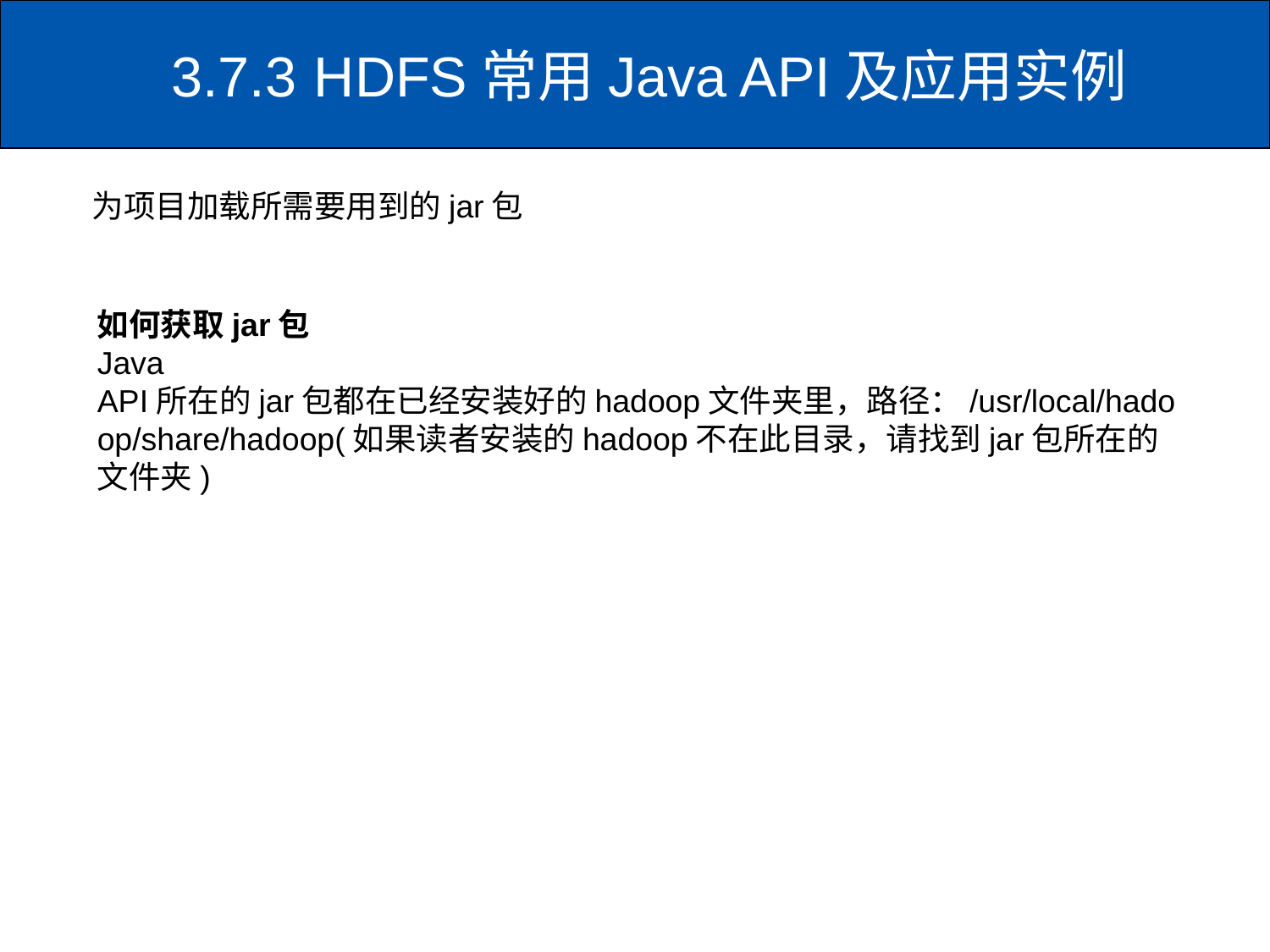

# 3.7.3	 HDFS常用Java API及应用实例
为项目加载所需要用到的jar包
如何获取jar包
Java API所在的jar包都在已经安装好的hadoop文件夹里，路径：/usr/local/hadoop/share/hadoop(如果读者安装的hadoop不在此目录，请找到jar包所在的文件夹)